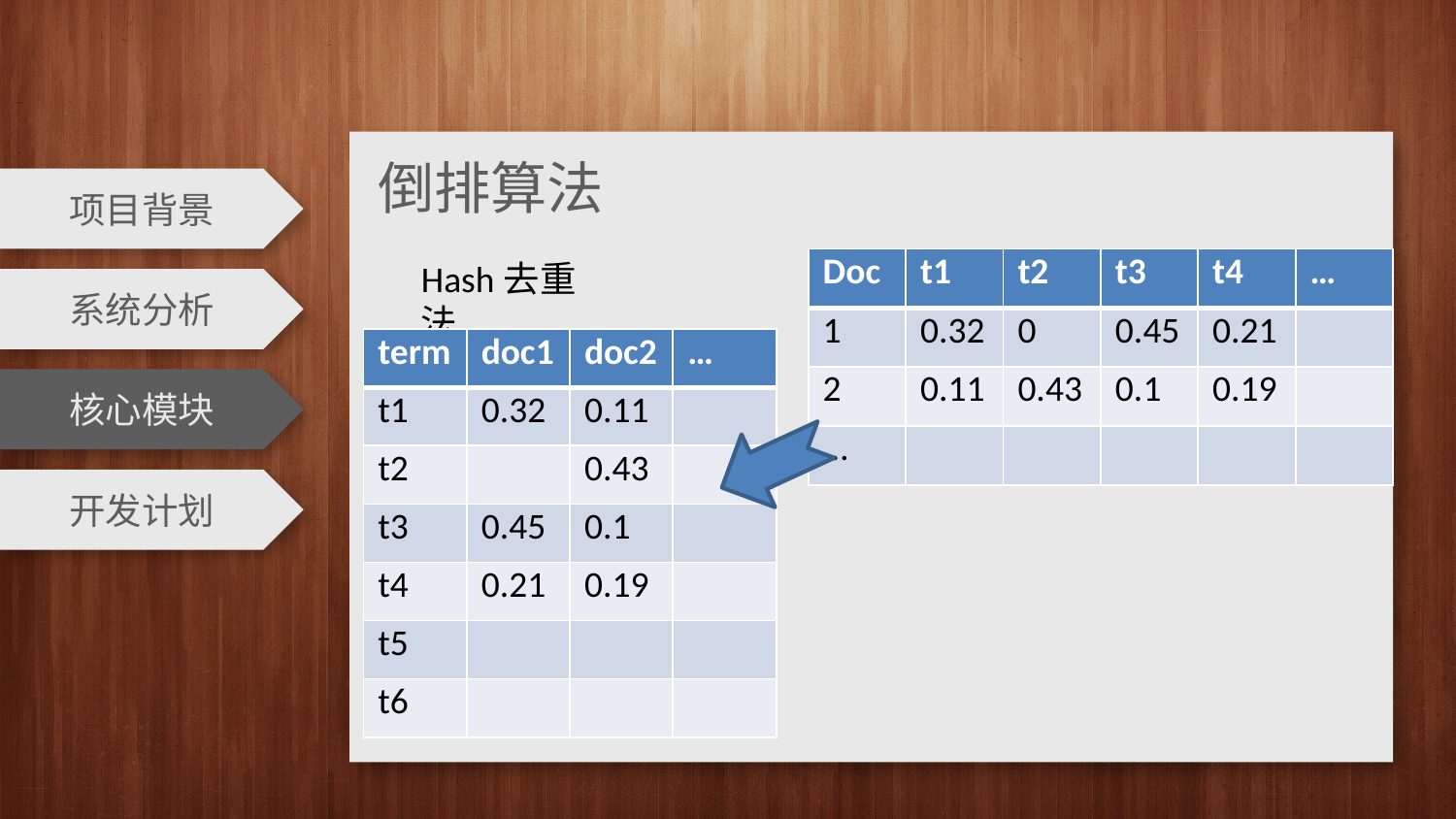

倒排算法
项目背景
Hash去重法
| Doc | t1 | t2 | t3 | t4 | … |
| --- | --- | --- | --- | --- | --- |
| 1 | 0.32 | 0 | 0.45 | 0.21 |  |
| 2 | 0.11 | 0.43 | 0.1 | 0.19 |  |
| … |  |  |  |  |  |
系统分析
| term | doc1 | doc2 | … |
| --- | --- | --- | --- |
| t1 | 0.32 | 0.11 |  |
| t2 |  | 0.43 |  |
| t3 | 0.45 | 0.1 |  |
| t4 | 0.21 | 0.19 |  |
| t5 |  |  |  |
| t6 |  |  |  |
核心模块

开发计划